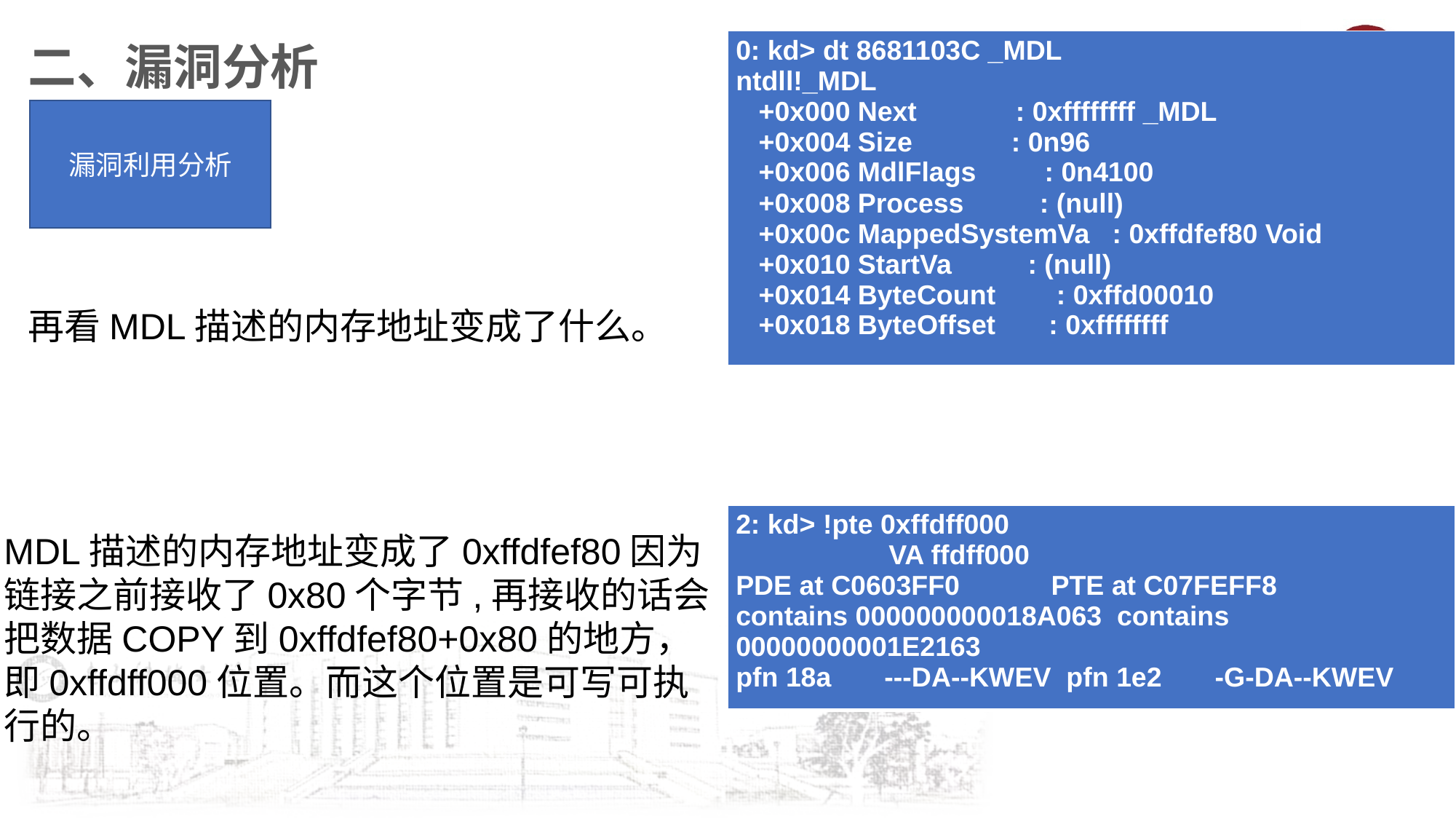

二、漏洞分析
| 0: kd> dt 8681103C \_MDL ntdll!\_MDL +0x000 Next : 0xffffffff \_MDL +0x004 Size : 0n96 +0x006 MdlFlags : 0n4100 +0x008 Process : (null) +0x00c MappedSystemVa : 0xffdfef80 Void +0x010 StartVa : (null) +0x014 ByteCount : 0xffd00010 +0x018 ByteOffset : 0xffffffff |
| --- |
漏洞利用分析
再看MDL描述的内存地址变成了什么。
| 2: kd> !pte 0xffdff000 VA ffdff000 PDE at C0603FF0 PTE at C07FEFF8 contains 000000000018A063 contains 00000000001E2163 pfn 18a ---DA--KWEV pfn 1e2 -G-DA--KWEV |
| --- |
MDL描述的内存地址变成了0xffdfef80因为链接之前接收了0x80个字节,再接收的话会把数据COPY到0xffdfef80+0x80的地方，即0xffdff000位置。而这个位置是可写可执行的。